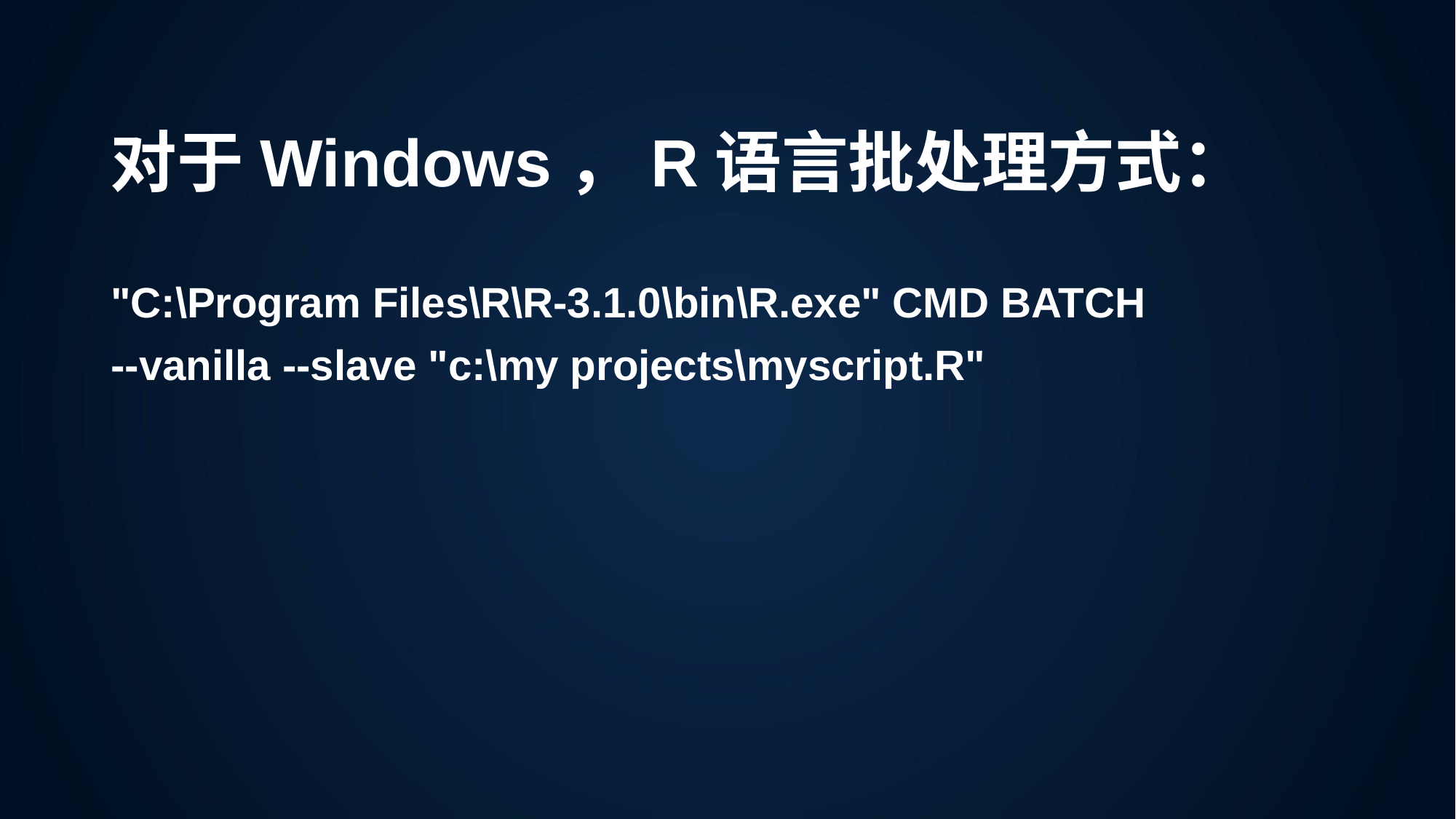

# 对于Windows，R语言批处理方式：
"C:\Program Files\R\R-3.1.0\bin\R.exe" CMD BATCH
--vanilla --slave "c:\my projects\myscript.R"